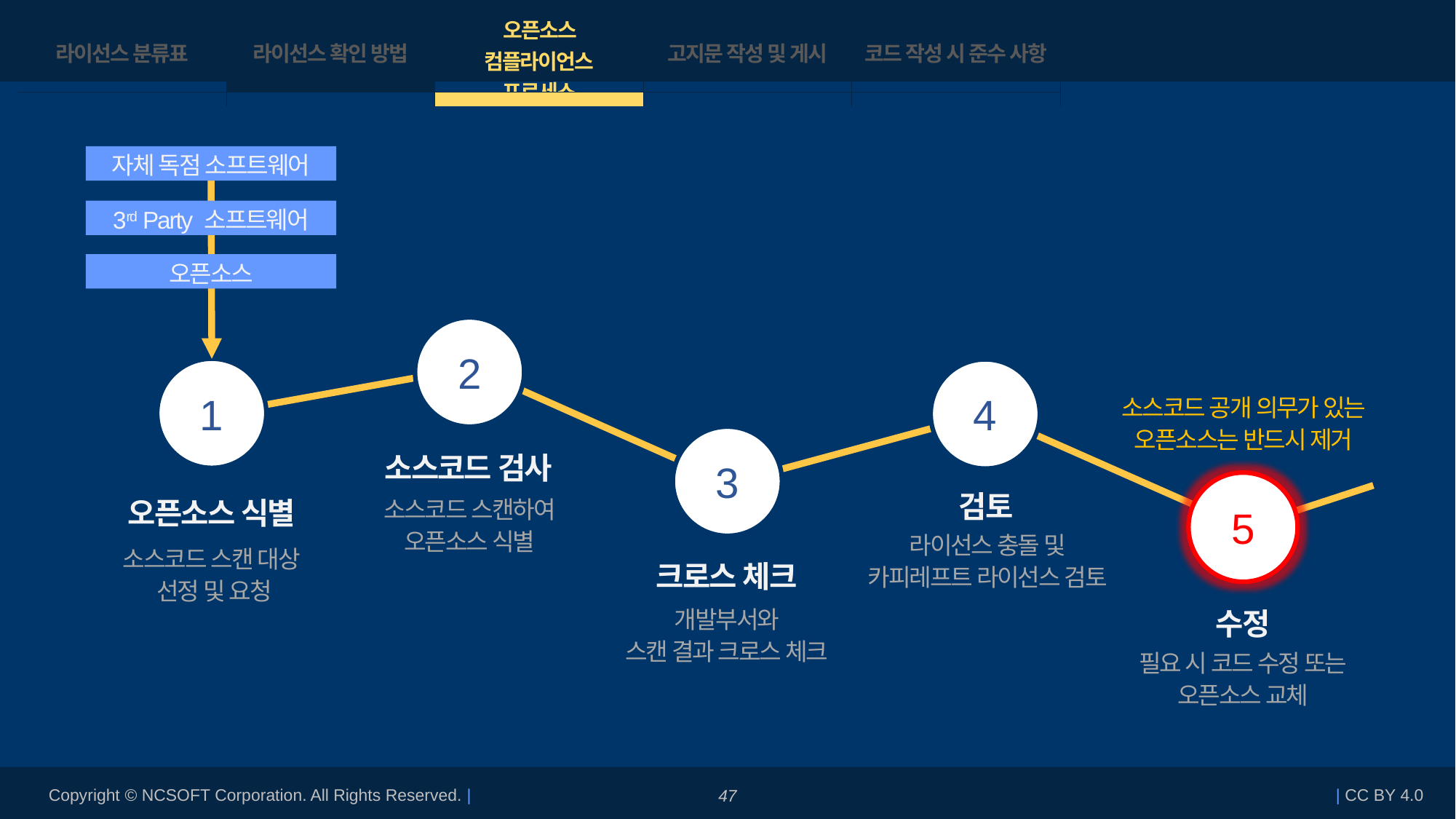

| 라이선스 분류표 | 라이선스 확인 방법 | 오픈소스 컴플라이언스 프로세스 | 고지문 작성 및 게시 | 코드 작성 시 준수 사항 |
| --- | --- | --- | --- | --- |
|  |  |  |  |  |
자체 독점 소프트웨어
3rd Party 소프트웨어
오픈소스
2
1
4

소스코드 공개 의무가 있는
오픈소스는 반드시 제거
3
소스코드 검사
5
검토
오픈소스 식별
소스코드 스캔하여
오픈소스 식별
라이선스 충돌 및
카피레프트 라이선스 검토
소스코드 스캔 대상
선정 및 요청
크로스 체크
수정
개발부서와
스캔 결과 크로스 체크
필요 시 코드 수정 또는
오픈소스 교체